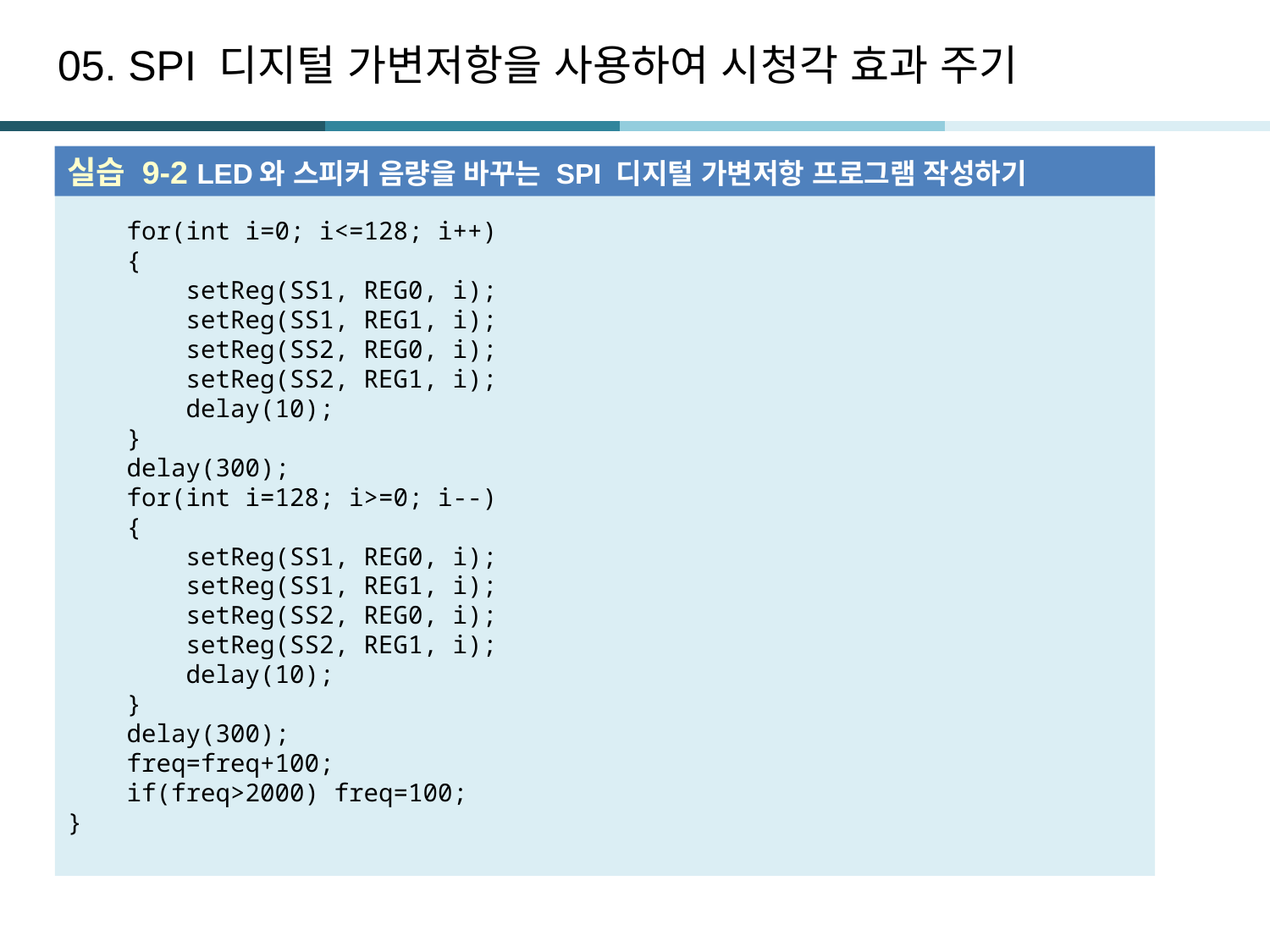

# 05. SPI 디지털 가변저항을 사용하여 시청각 효과 주기
실습 9-2 LED와 스피커 음량을 바꾸는 SPI 디지털 가변저항 프로그램 작성하기
    for(int i=0; i<=128; i++)
    {
        setReg(SS1, REG0, i);
        setReg(SS1, REG1, i);
        setReg(SS2, REG0, i);
        setReg(SS2, REG1, i);
        delay(10);
    }
    delay(300);
    for(int i=128; i>=0; i--)
    {
        setReg(SS1, REG0, i);
        setReg(SS1, REG1, i);
        setReg(SS2, REG0, i);
        setReg(SS2, REG1, i);
        delay(10);
    }
    delay(300);
    freq=freq+100;
    if(freq>2000) freq=100;
}